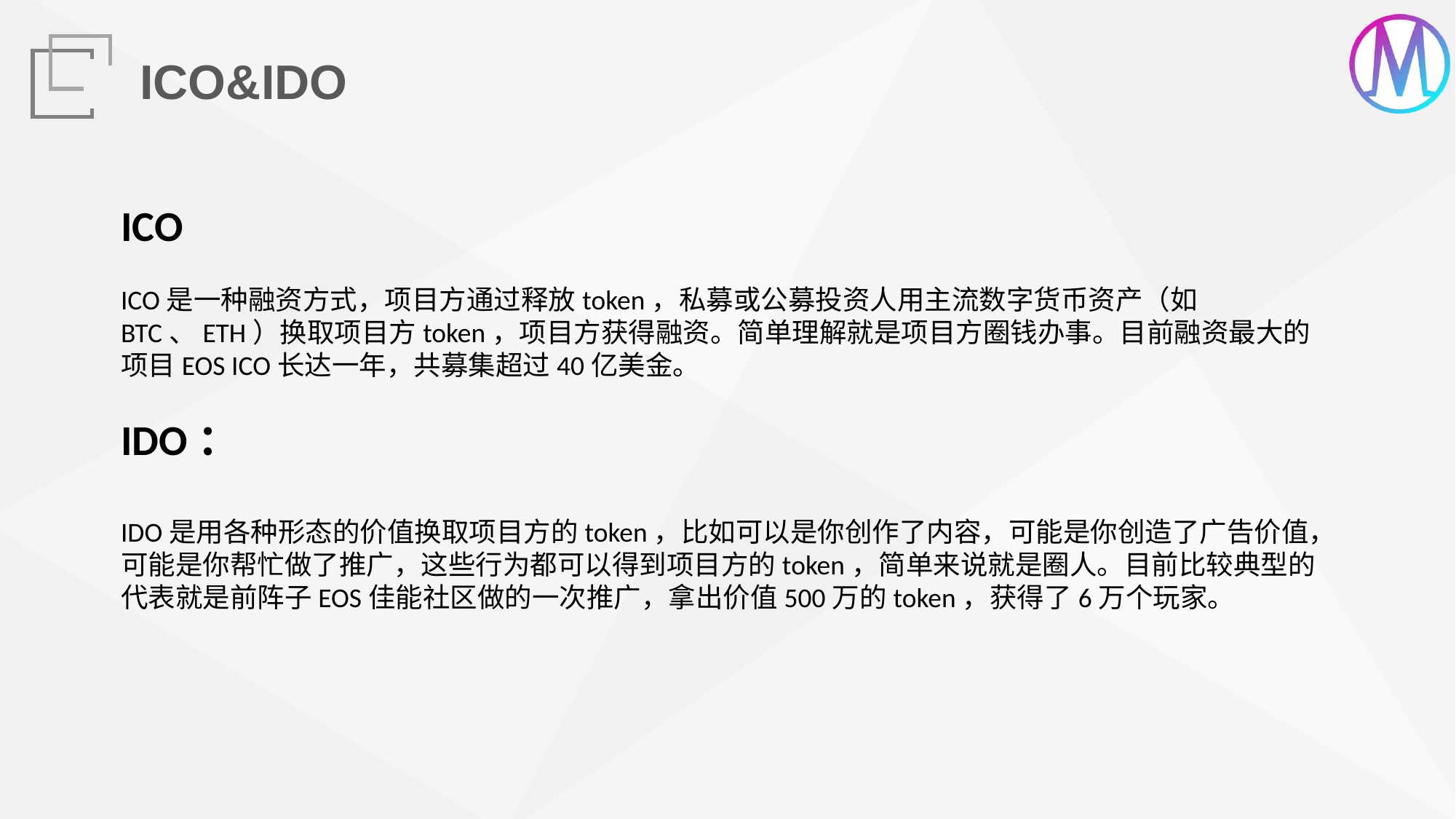

ICO&IDO

ICO

ICO是一种融资方式，项目方通过释放token，私募或公募投资人用主流数字货币资产（如BTC、ETH）换取项目方token，项目方获得融资。简单理解就是项目方圈钱办事。目前融资最大的项目EOS ICO长达一年，共募集超过40亿美金。

IDO：

IDO是用各种形态的价值换取项目方的token，比如可以是你创作了内容，可能是你创造了广告价值，可能是你帮忙做了推广，这些行为都可以得到项目方的token，简单来说就是圈人。目前比较典型的代表就是前阵子EOS佳能社区做的一次推广，拿出价值500万的token，获得了6万个玩家。